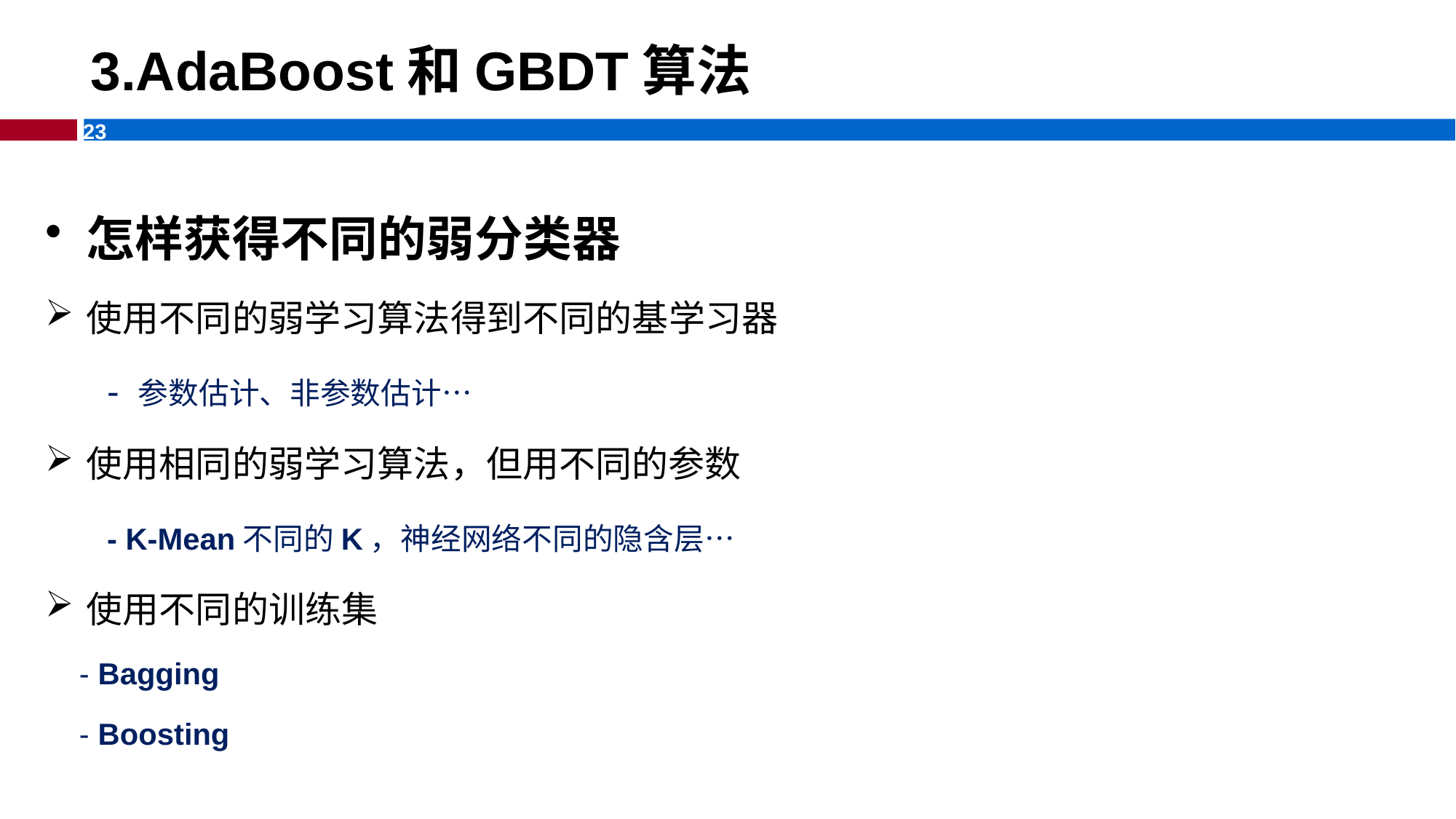

3.AdaBoost和GBDT算法
怎样获得不同的弱分类器
使用不同的弱学习算法得到不同的基学习器
      - 参数估计、非参数估计…
使用相同的弱学习算法，但用不同的参数
      - K-Mean不同的K，神经网络不同的隐含层…
使用不同的训练集
    - Bagging
    - Boosting